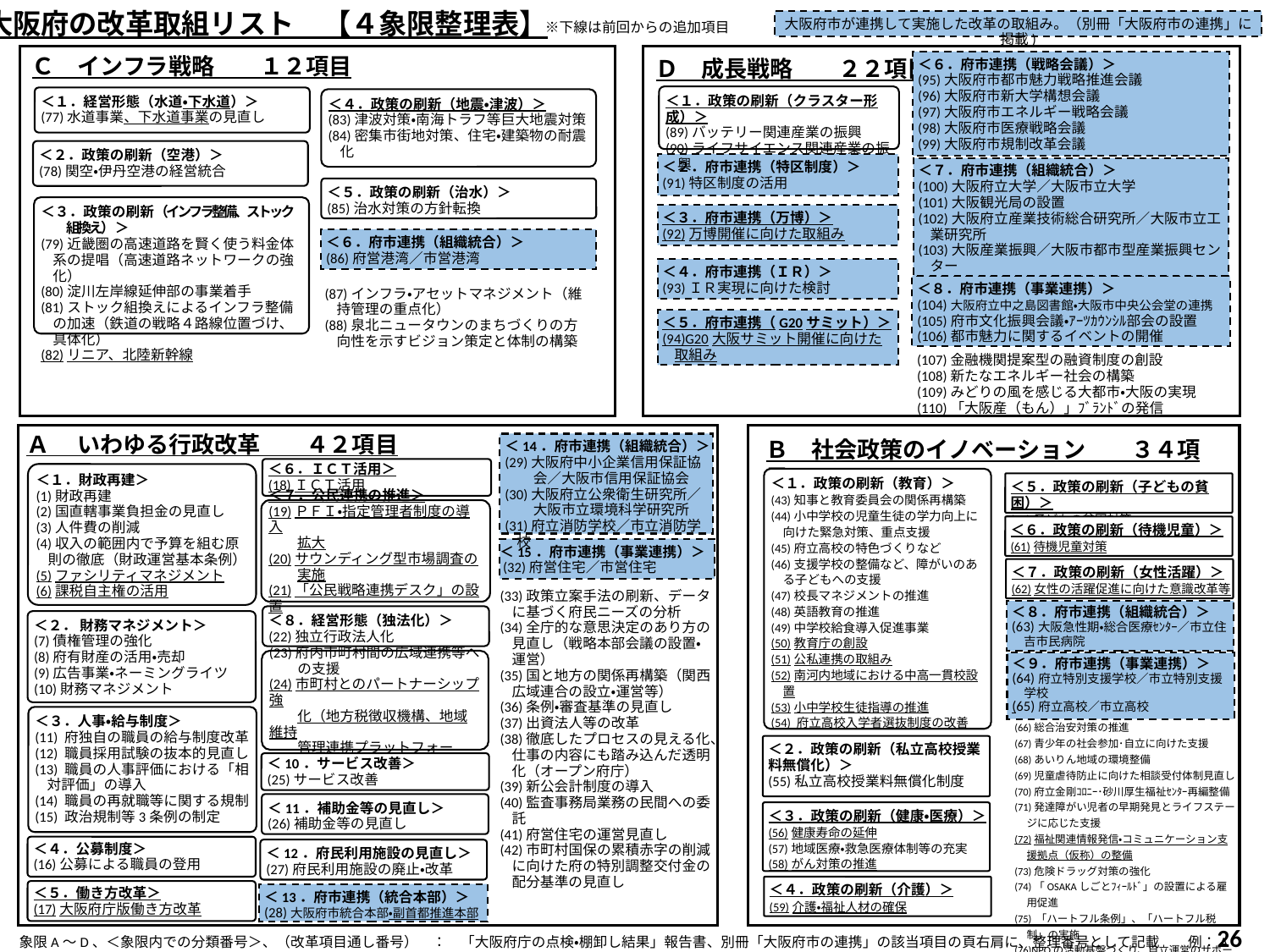

大阪府の改革取組リスト　【４象限整理表】

大阪府市が連携して実施した改革の取組み。（別冊「大阪府市の連携」に掲載)

　※下線は前回からの追加項目

Ｃ　インフラ戦略　　１２項目

Ｄ　成長戦略　　２２項目
＜６．府市連携（戦略会議）＞
(95)大阪府市都市魅力戦略推進会議
(96)大阪府市新大学構想会議
(97)大阪府市エネルギー戦略会議
(98)大阪府市医療戦略会議
(99)大阪府市規制改革会議
＜１．政策の刷新（クラスター形成）＞
(89)バッテリー関連産業の振興
(90)ライフサイエンス関連産業の振興
＜１．経営形態（水道・下水道）＞
(77)水道事業、下水道事業の見直し
＜４．政策の刷新（地震・津波）＞
(83)津波対策・南海トラフ等巨大地震対策
(84)密集市街地対策、住宅・建築物の耐震化

＜２．政策の刷新（空港）＞
(78)関空・伊丹空港の経営統合
＜２．府市連携（特区制度）＞
(91)特区制度の活用
＜７．府市連携（組織統合）＞
(100)大阪府立大学／大阪市立大学
(101)大阪観光局の設置
(102)大阪府立産業技術総合研究所／大阪市立工業研究所
(103)大阪産業振興／大阪市都市型産業振興センター
＜５．政策の刷新（治水）＞
(85)治水対策の方針転換
＜３．政策の刷新（インフラ整備、ストック組換え）＞
(79)近畿圏の高速道路を賢く使う料金体系の提唱（高速道路ネットワークの強化）
(80)淀川左岸線延伸部の事業着手
(81)ストック組換えによるインフラ整備の加速（鉄道の戦略４路線位置づけ、具体化）
(82)リニア、北陸新幹線
＜３．府市連携（万博）＞
(92)万博開催に向けた取組み
＜６．府市連携（組織統合）＞
(86)府営港湾／市営港湾
＜４．府市連携（ＩＲ）＞
(93)ＩＲ実現に向けた検討
＜８．府市連携（事業連携）＞
(104)大阪府立中之島図書館・大阪市中央公会堂の連携
(105)府市文化振興会議・ｱｰﾂｶｳﾝｼﾙ部会の設置
(106)都市魅力に関するイベントの開催
(87)インフラ・アセットマネジメント（維持管理の重点化）
(88)泉北ニュータウンのまちづくりの方向性を示すビジョン策定と体制の構築
＜５．府市連携（G20サミット）＞
(94)G20大阪サミット開催に向けた取組み
(107)金融機関提案型の融資制度の創設
(108)新たなエネルギー社会の構築
(109)みどりの風を感じる大都市・大阪の実現
(110)「大阪産（もん）」ﾌﾞﾗﾝﾄﾞの発信
Ａ　 いわゆる行政改革　　４２項目

Ｂ　社会政策のイノベーション　　３４項目
＜14．府市連携（組織統合）＞
(29)大阪府中小企業信用保証協
　　会／大阪市信用保証協会
(30)大阪府立公衆衛生研究所／
　　大阪市立環境科学研究所
(31)府立消防学校／市立消防学校
＜６．ＩＣＴ活用＞
(18)ＩＣＴ活用
＜１．財政再建＞
(1)財政再建
(2)国直轄事業負担金の見直し
(3)人件費の削減
(4)収入の範囲内で予算を組む原則の徹底（財政運営基本条例）
(5)ファシリティマネジメント
(6)課税自主権の活用

＜１．政策の刷新（教育）＞
(43)知事と教育委員会の関係再構築
(44)小中学校の児童生徒の学力向上に向けた緊急対策、重点支援
(45)府立高校の特色づくりなど
(46)支援学校の整備など、障がいのある子どもへの支援
(47)校長マネジメントの推進
(48)英語教育の推進
(49)中学校給食導入促進事業
(50)教育庁の創設
(51)公私連携の取組み
(52)南河内地域における中高一貫校設置
(53)小中学校生徒指導の推進
(54) 府立高校入学者選抜制度の改善
＜５．政策の刷新（子どもの貧困）＞
(60)子どもの貧困対策

＜７．公民連携の推進＞
(19)ＰＦＩ・指定管理者制度の導入
　　拡大
(20)サウンディング型市場調査の
　　実施
(21)「公民戦略連携デスク」の設置
＜６．政策の刷新（待機児童）＞
(61)待機児童対策

＜15．府市連携（事業連携）＞
 (32)府営住宅／市営住宅
＜７．政策の刷新（女性活躍）＞
(62)女性の活躍促進に向けた意識改革等

(33)政策立案手法の刷新、データに基づく府民ニーズの分析
(34)全庁的な意思決定のあり方の見直し（戦略本部会議の設置・運営）
(35)国と地方の関係再構築（関西広域連合の設立・運営等）
(36)条例・審査基準の見直し
(37)出資法人等の改革
(38)徹底したプロセスの見える化、仕事の内容にも踏み込んだ透明化（オープン府庁）
(39)新公会計制度の導入
(40)監査事務局業務の民間への委託
(41)府営住宅の運営見直し
(42)市町村国保の累積赤字の削減に向けた府の特別調整交付金の配分基準の見直し
＜８．府市連携（組織統合）＞
(63)大阪急性期・総合医療ｾﾝﾀｰ／市立住吉市民病院
＜８．経営形態（独法化）＞
(22)独立行政法人化
＜２． 財務マネジメント＞
(7)債権管理の強化
(8)府有財産の活用・売却
(9)広告事業・ネーミングライツ
(10)財務マネジメント
＜９．市町村との連携強化＞
(23)府内市町村間の広域連携等へ
　　の支援
(24)市町村とのパートナーシップ強
　　化（地方税徴収機構、地域維持
　　管理連携プラットフォーム）
＜９．府市連携（事業連携）＞
(64)府立特別支援学校／市立特別支援学校
(65)府立高校／市立高校
＜３．人事・給与制度＞
(11) 府独自の職員の給与制度改革
(12) 職員採用試験の抜本的見直し
(13) 職員の人事評価における「相対評価」の導入
(14) 職員の再就職等に関する規制
(15) 政治規制等3条例の制定
(66)総合治安対策の推進
(67)青少年の社会参加･自立に向けた支援
(68)あいりん地域の環境整備
(69)児童虐待防止に向けた相談受付体制見直し
(70)府立金剛ｺﾛﾆｰ･砂川厚生福祉ｾﾝﾀｰ再編整備
(71)発達障がい児者の早期発見とライフステージに応じた支援
(72)福祉関連情報発信・コミュニケーション支援拠点（仮称）の整備
(73)危険ドラッグ対策の強化
(74)「OSAKAしごとﾌｨｰﾙﾄﾞ」の設置による雇用促進
(75) 「ハートフル条例」、「ハートフル税制」の実施
(76)NPOの活動基盤づくり、自立運営のサポート
＜２．政策の刷新（私立高校授業料無償化）＞
(55)私立高校授業料無償化制度
＜10．サービス改善＞
(25)サービス改善
＜11．補助金等の見直し＞
(26)補助金等の見直し
＜３．政策の刷新（健康・医療）＞
(56)健康寿命の延伸
(57)地域医療・救急医療体制等の充実
(58)がん対策の推進

＜４．公募制度＞
(16)公募による職員の登用
＜12．府民利用施設の見直し＞
(27)府民利用施設の廃止・改革
＜４．政策の刷新（介護）＞
(59)介護・福祉人材の確保

＜５．働き方改革＞
(17)大阪府庁版働き方改革
＜13．府市連携（統合本部）＞
(28)大阪府市統合本部・副首都推進本部
26
　象限A～D、＜象限内での分類番号＞、（改革項目通し番号）　：　「大阪府庁の点検・棚卸し結果」報告書、別冊「大阪府市の連携」の該当項目の頁右肩に、整理番号として記載　　例：A１(1)